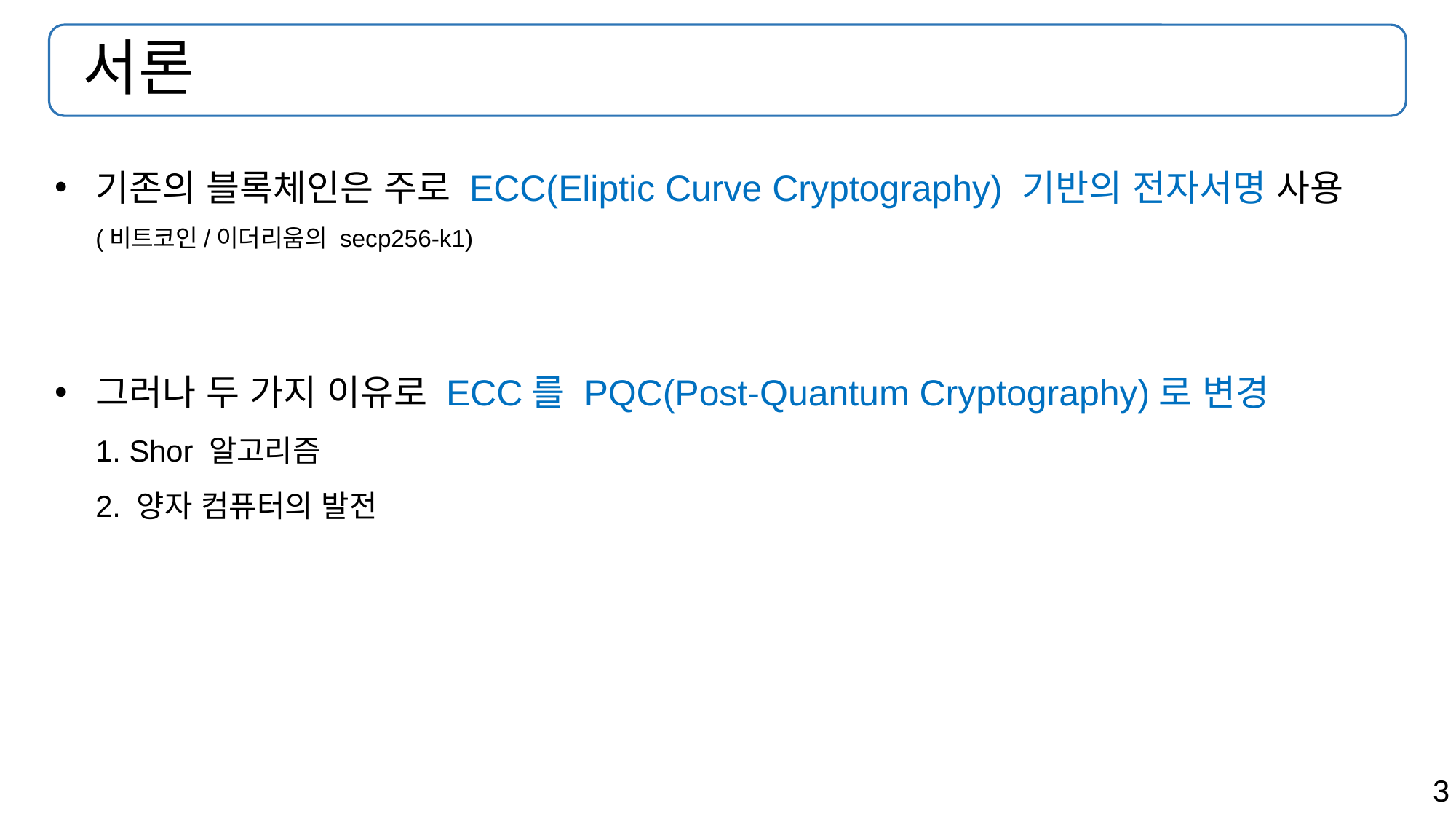

# 서론
기존의 블록체인은 주로 ECC(Eliptic Curve Cryptography) 기반의 전자서명 사용
(비트코인/이더리움의 secp256-k1)

그러나 두 가지 이유로 ECC를 PQC(Post-Quantum Cryptography)로 변경
1. Shor 알고리즘
2. 양자 컴퓨터의 발전
3